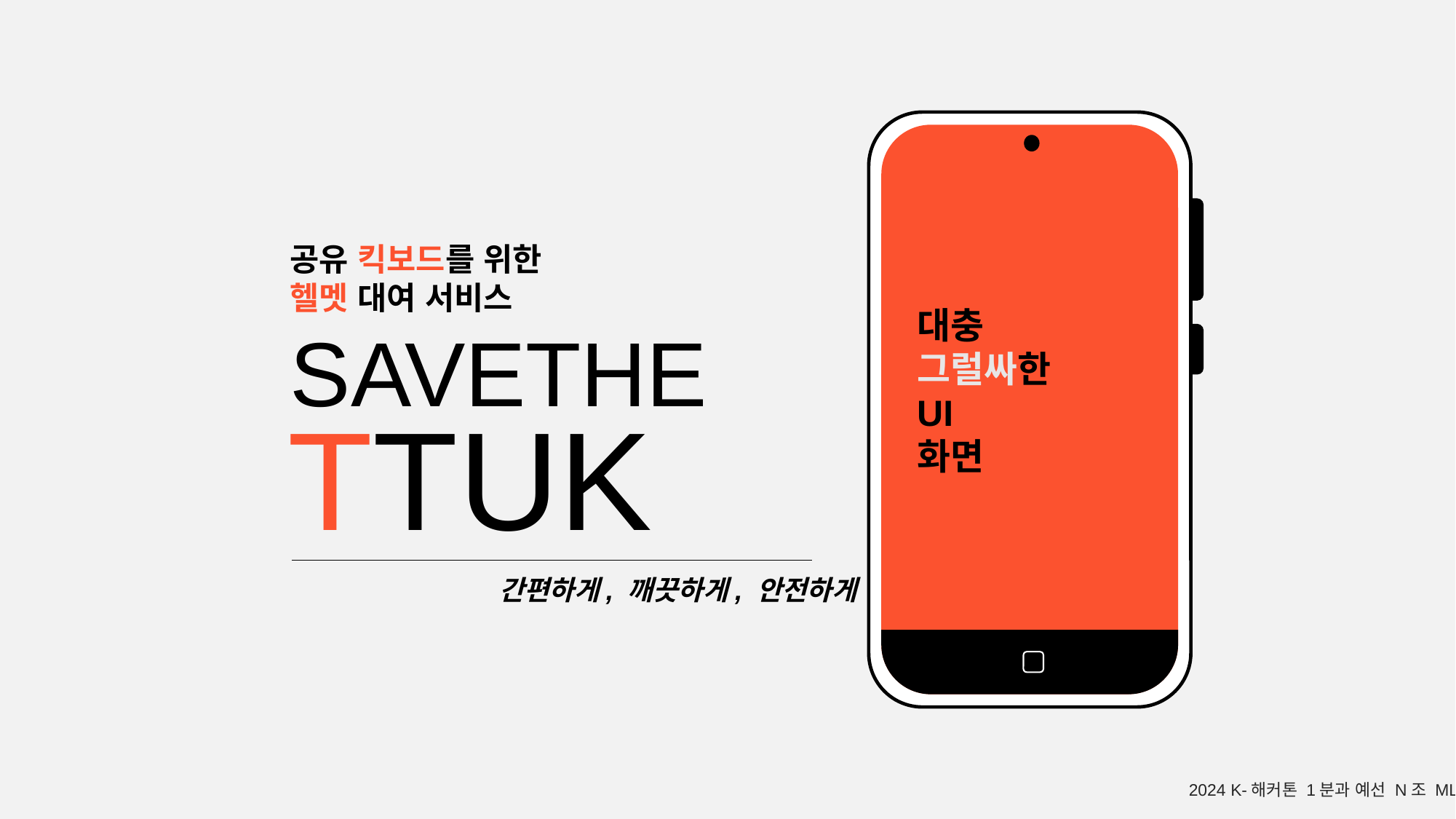

공유 킥보드를 위한
헬멧 대여 서비스
SAVETHE
TTUK

대충
그럴싸한
UI
화면

간편하게, 깨끗하게, 안전하게

2024 K-해커톤 1분과 예선 N조 MLB